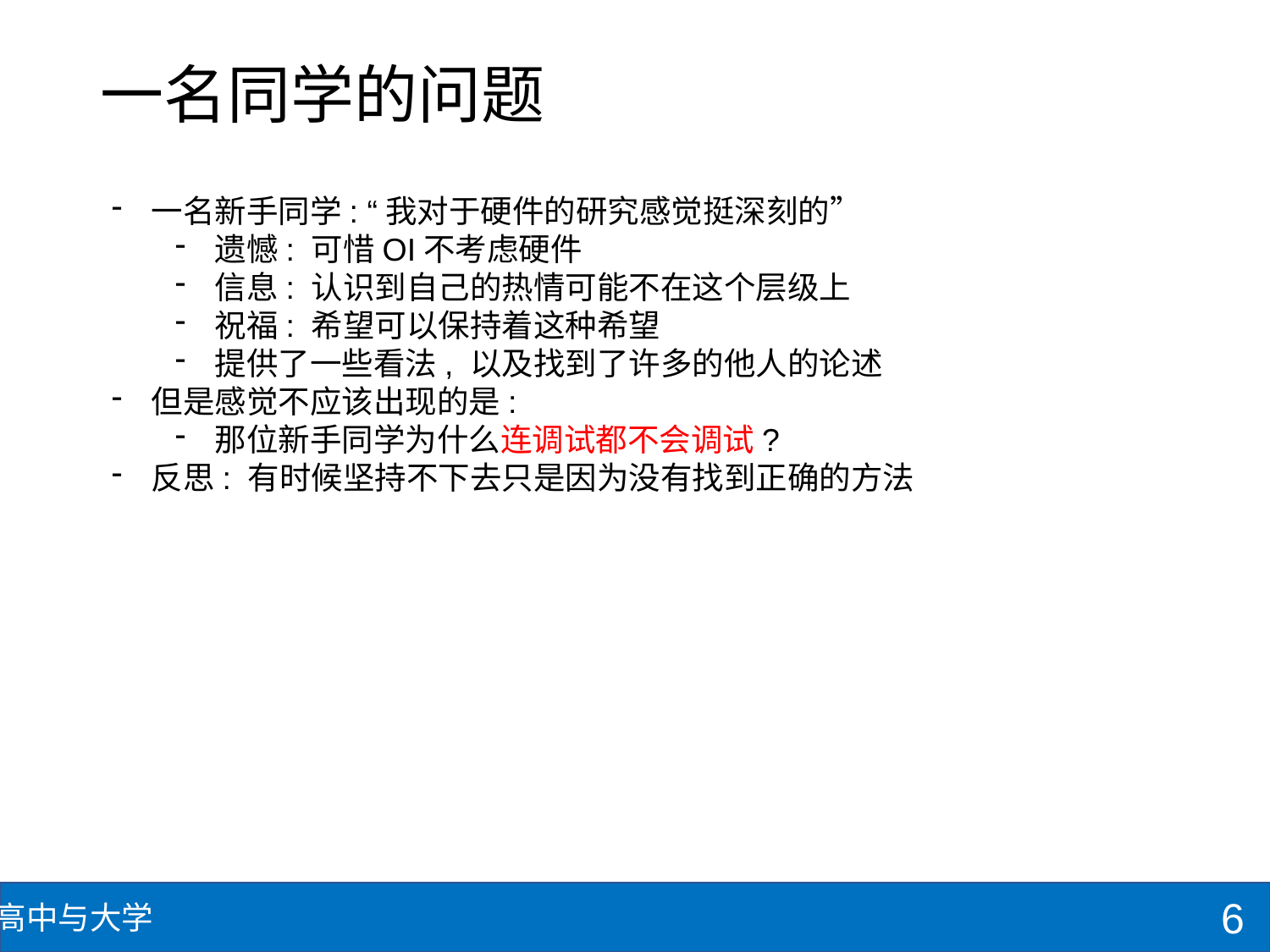

# 一名同学的问题
一名新手同学: “我对于硬件的研究感觉挺深刻的”
遗憾: 可惜OI不考虑硬件
信息: 认识到自己的热情可能不在这个层级上
祝福: 希望可以保持着这种希望
提供了一些看法, 以及找到了许多的他人的论述
但是感觉不应该出现的是:
那位新手同学为什么连调试都不会调试?
反思: 有时候坚持不下去只是因为没有找到正确的方法
6